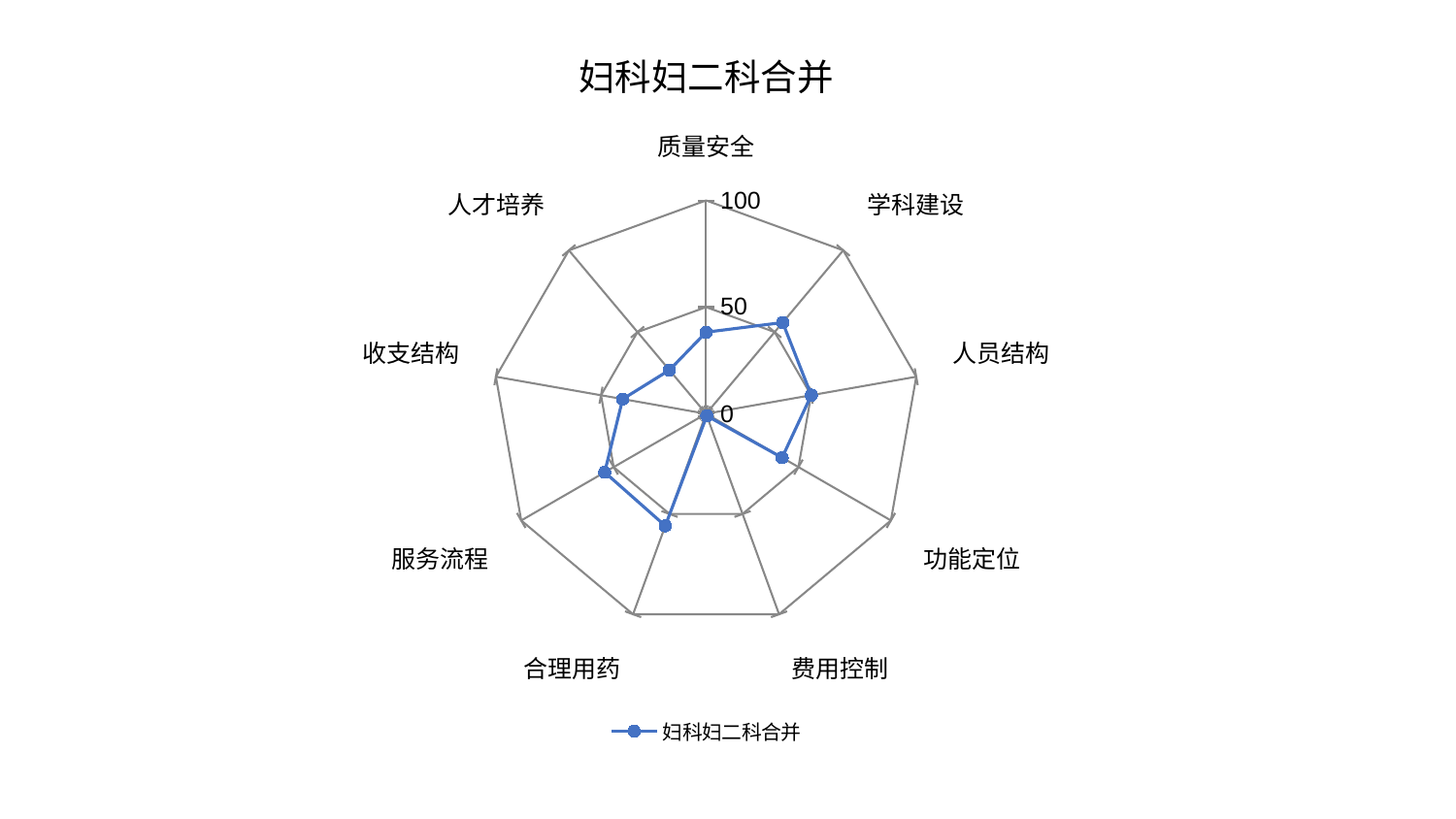

### Chart: 妇科妇二科合并

| Category | 妇科妇二科合并 |
|---|---|
| 质量安全 | 38.23667614481771 |
| 学科建设 | 55.85398939808777 |
| 人员结构 | 50.058765484294305 |
| 功能定位 | 41.16346227541094 |
| 费用控制 | 1.0218535664785282 |
| 合理用药 | 55.88923119372292 |
| 服务流程 | 54.84826410548527 |
| 收支结构 | 39.66776818798751 |
| 人才培养 | 26.734096489145074 |
277